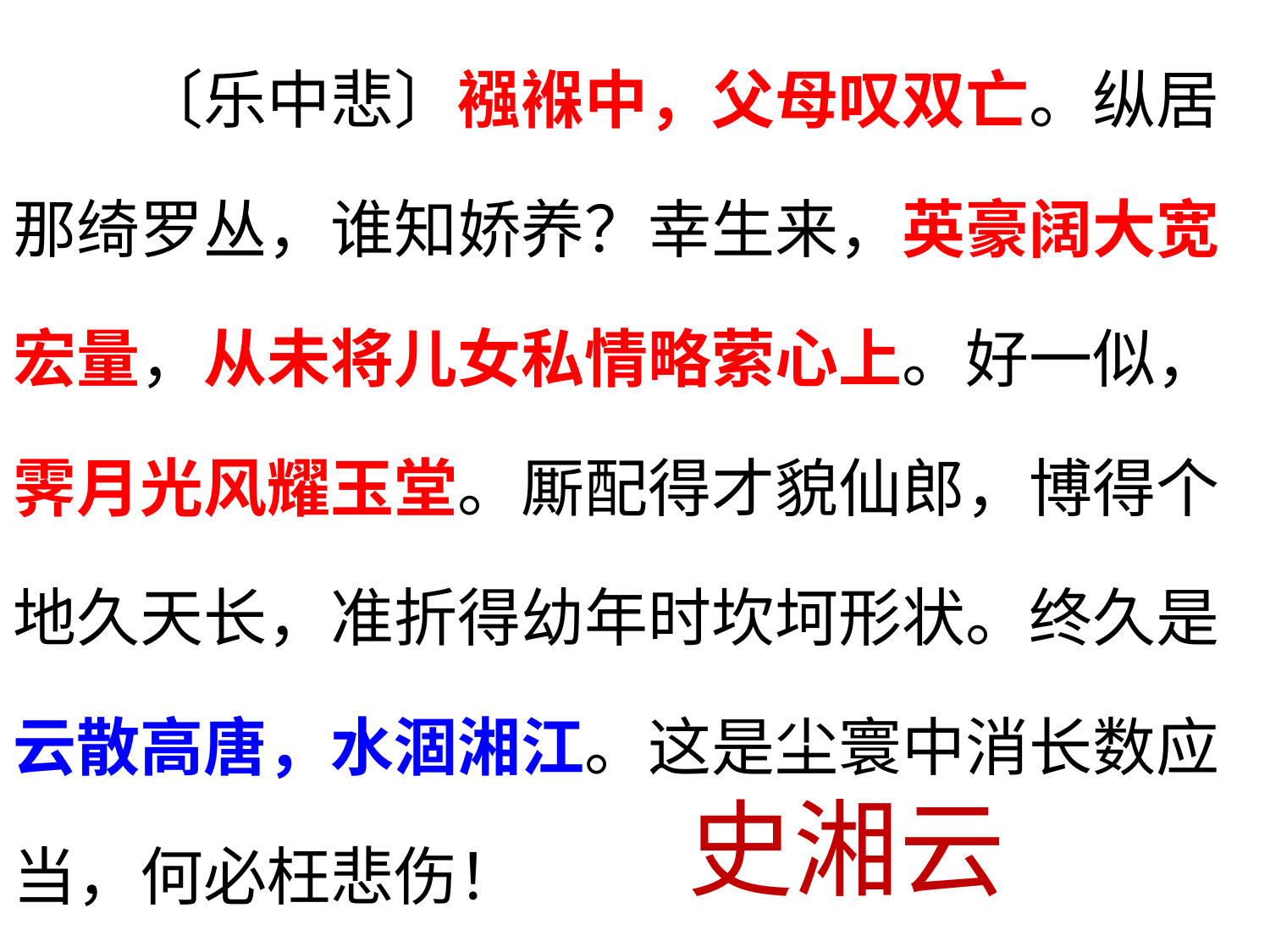

〔乐中悲〕襁褓中，父母叹双亡。纵居那绮罗丛，谁知娇养？幸生来，英豪阔大宽宏量，从未将儿女私情略萦心上。好一似，霁月光风耀玉堂。厮配得才貌仙郎，博得个地久天长，准折得幼年时坎坷形状。终久是云散高唐，水涸湘江。这是尘寰中消长数应当，何必枉悲伤！
史湘云